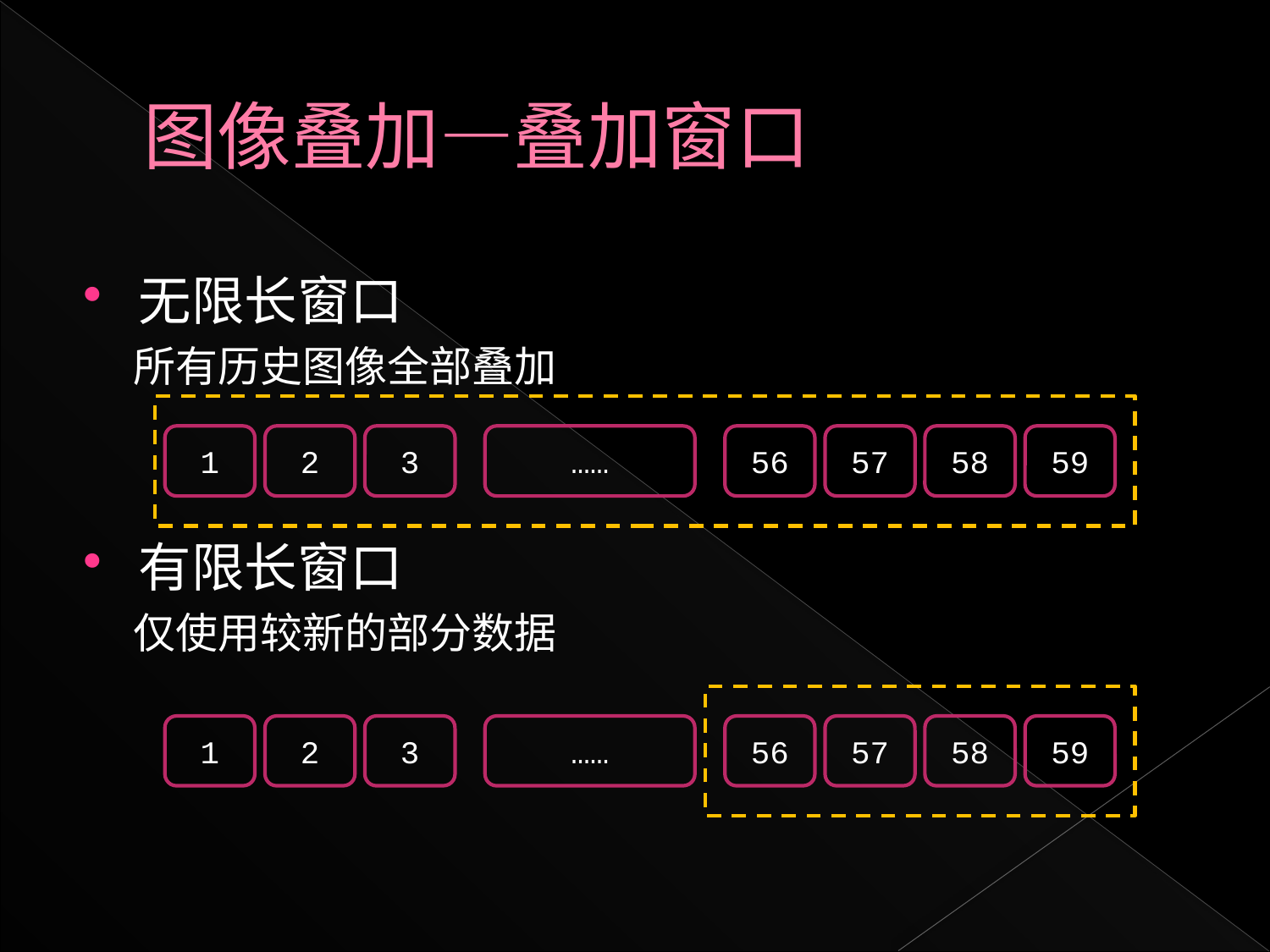

# 图像叠加—叠加窗口
无限长窗口
    所有历史图像全部叠加

有限长窗口
    仅使用较新的部分数据

1
2
3
……
56
57
58
59

1
2
3
……
56
57
58
59